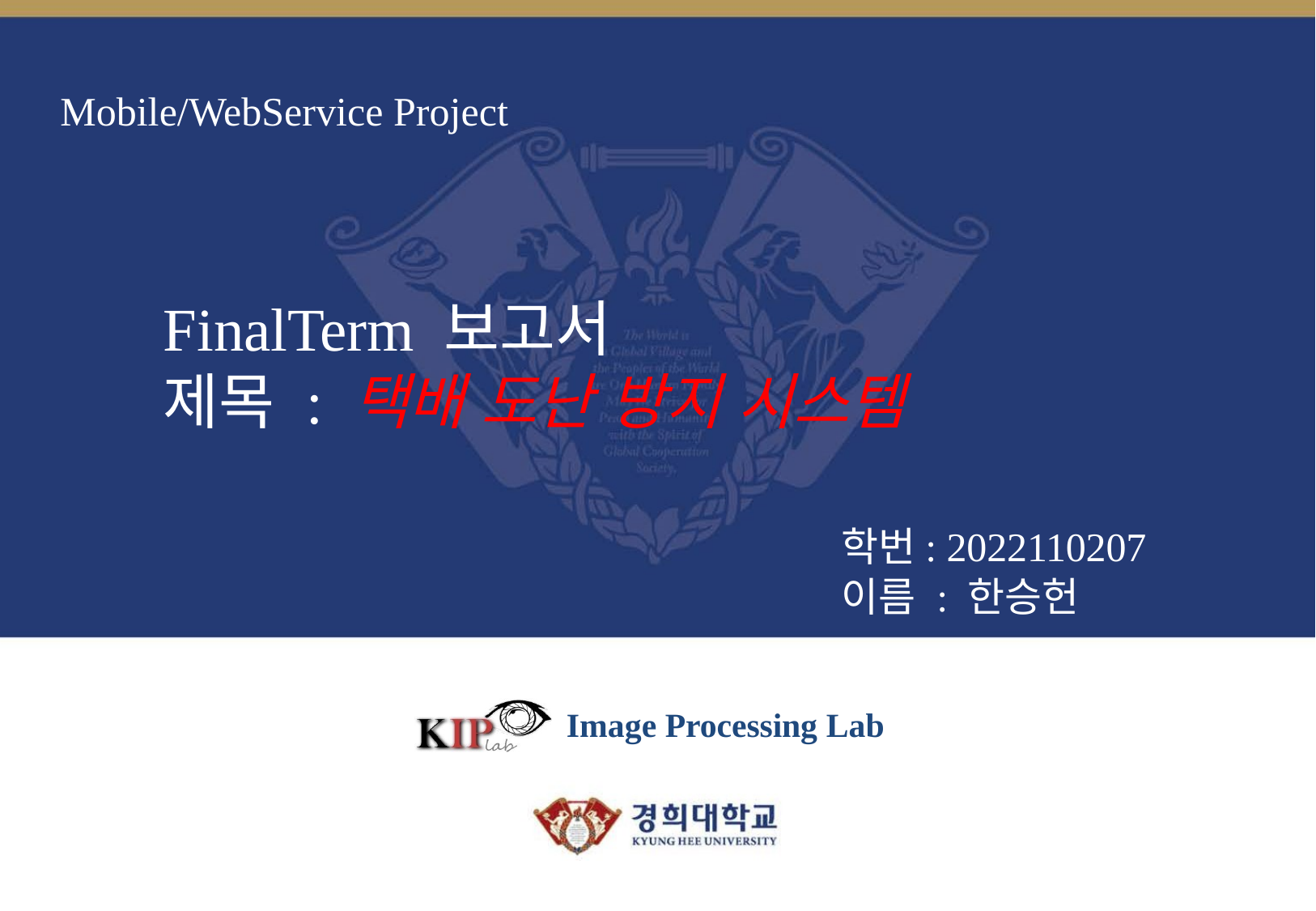

# Mobile/WebService Project
FinalTerm 보고서
제목 : 택배 도난 방지 시스템
학번: 2022110207
이름 : 한승헌

Image Processing Lab